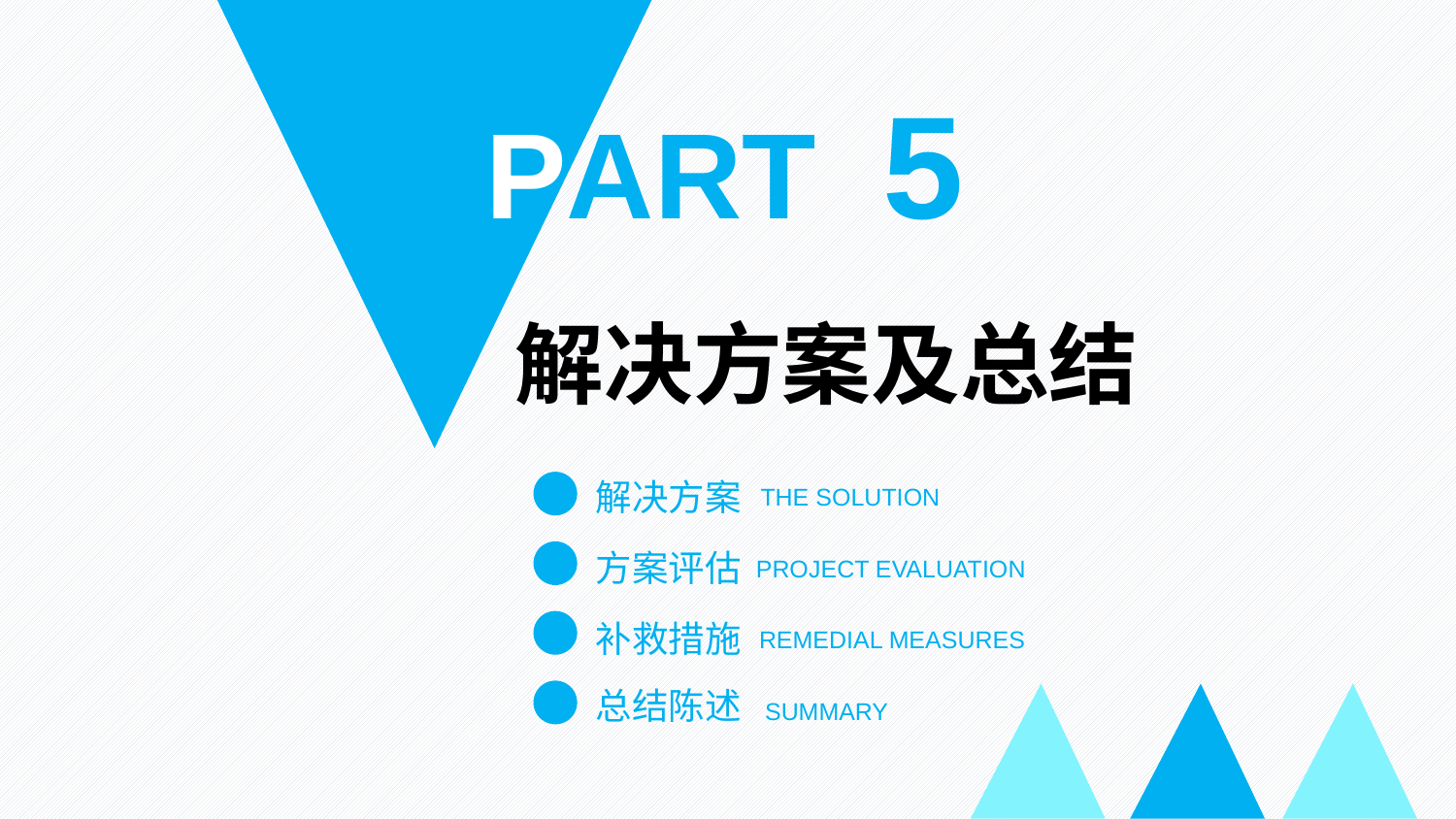

PART  5
解决方案及总结
解决方案

THE SOLUTION
方案评估

PROJECT EVALUATION
补救措施

REMEDIAL MEASURES
总结陈述

SUMMARY
延时符